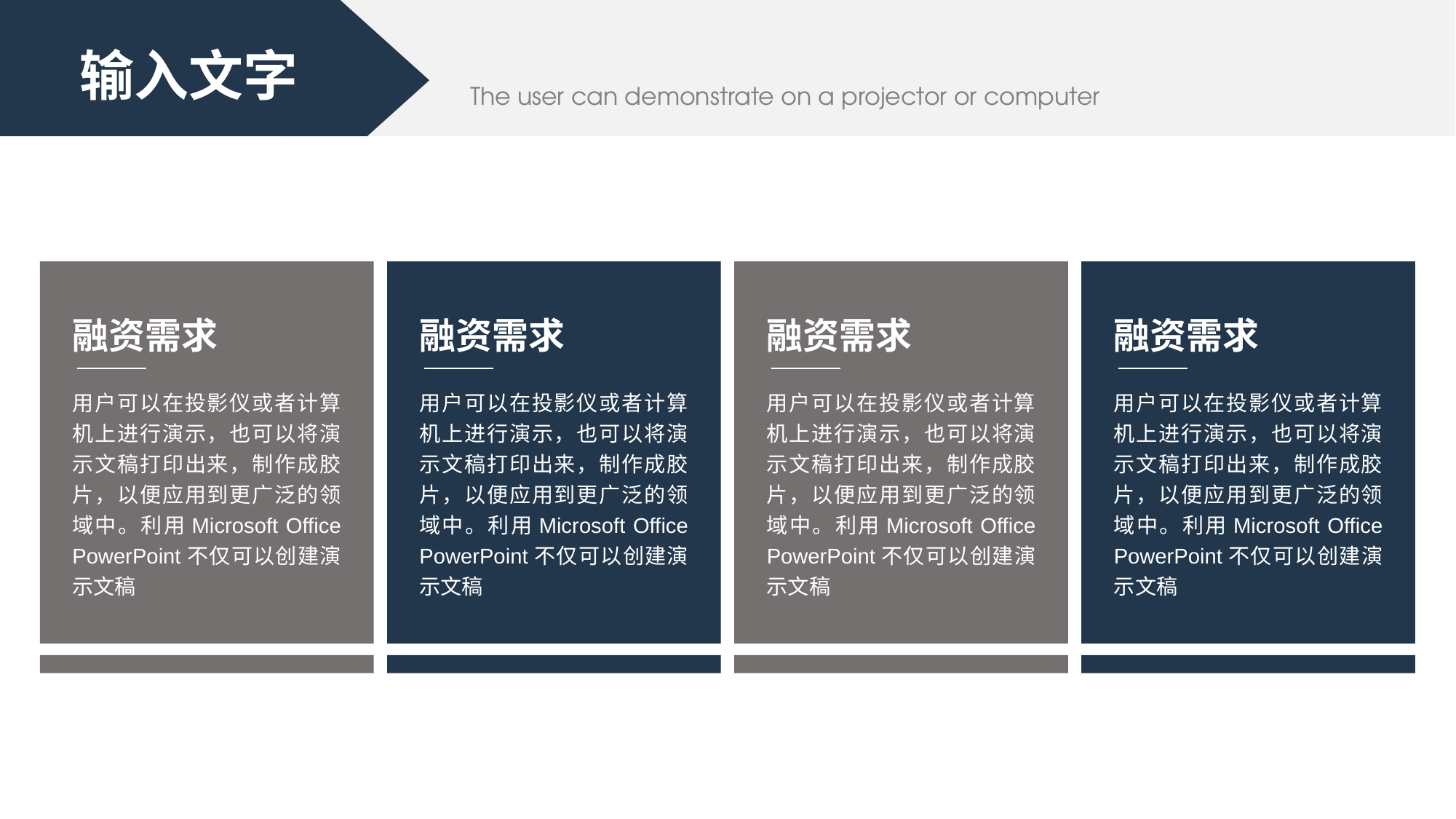

输入文字

The user can demonstrate on a projector or computer

融资需求
用户可以在投影仪或者计算机上进行演示，也可以将演示文稿打印出来，制作成胶片，以便应用到更广泛的领域中。利用Microsoft Office PowerPoint不仅可以创建演示文稿
融资需求
用户可以在投影仪或者计算机上进行演示，也可以将演示文稿打印出来，制作成胶片，以便应用到更广泛的领域中。利用Microsoft Office PowerPoint不仅可以创建演示文稿
融资需求
用户可以在投影仪或者计算机上进行演示，也可以将演示文稿打印出来，制作成胶片，以便应用到更广泛的领域中。利用Microsoft Office PowerPoint不仅可以创建演示文稿
融资需求
用户可以在投影仪或者计算机上进行演示，也可以将演示文稿打印出来，制作成胶片，以便应用到更广泛的领域中。利用Microsoft Office PowerPoint不仅可以创建演示文稿